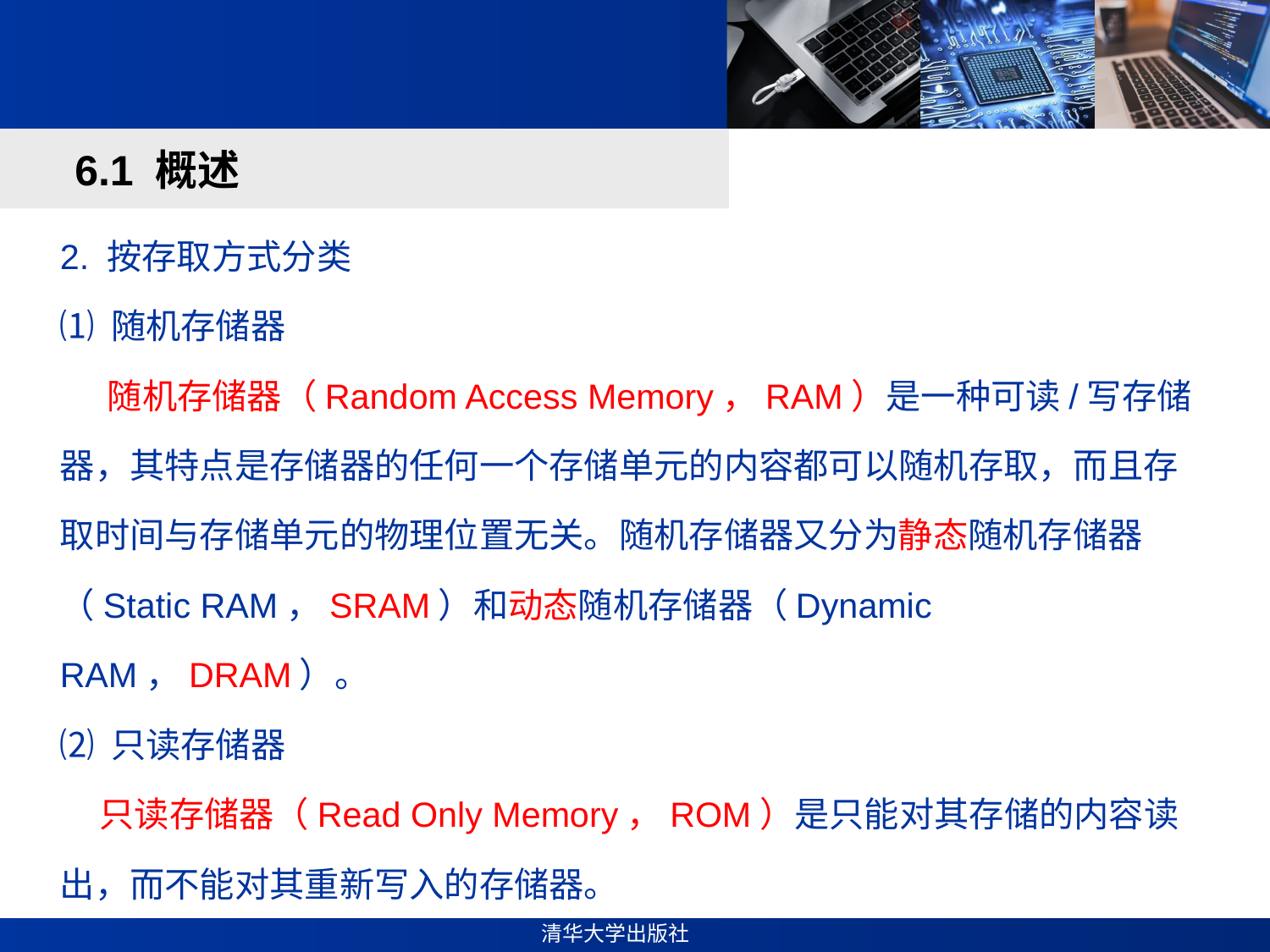

#
6.1 概述
2. 按存取方式分类
⑴ 随机存储器
     随机存储器（Random Access Memory，RAM）是一种可读/写存储器，其特点是存储器的任何一个存储单元的内容都可以随机存取，而且存取时间与存储单元的物理位置无关。随机存储器又分为静态随机存储器（Static RAM，SRAM）和动态随机存储器（Dynamic RAM，DRAM）。
⑵ 只读存储器
    只读存储器（Read Only Memory，ROM）是只能对其存储的内容读出，而不能对其重新写入的存储器。